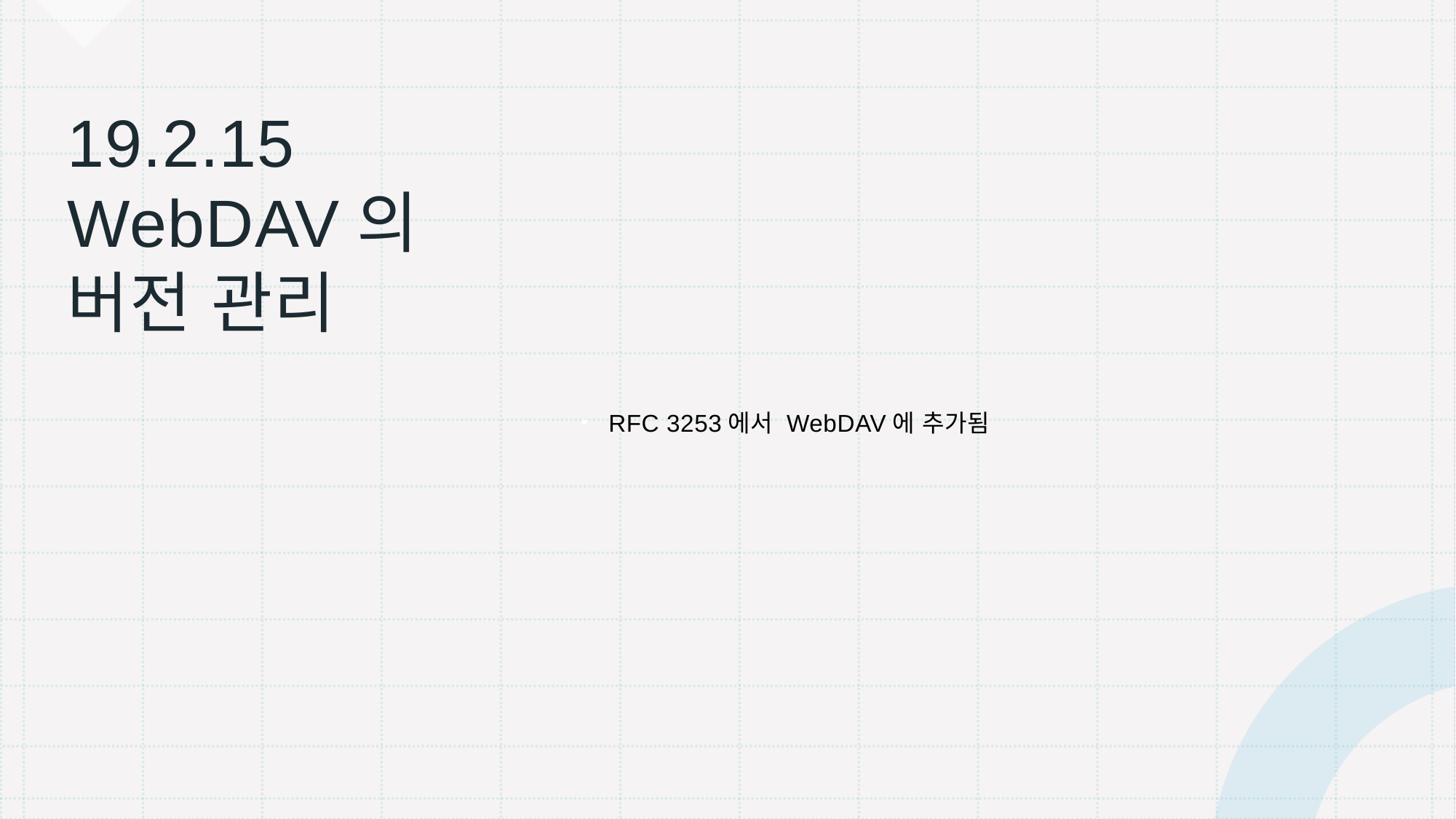

RFC 3253에서 WebDAV에 추가됨
# 19.2.15 WebDAV의 버전 관리